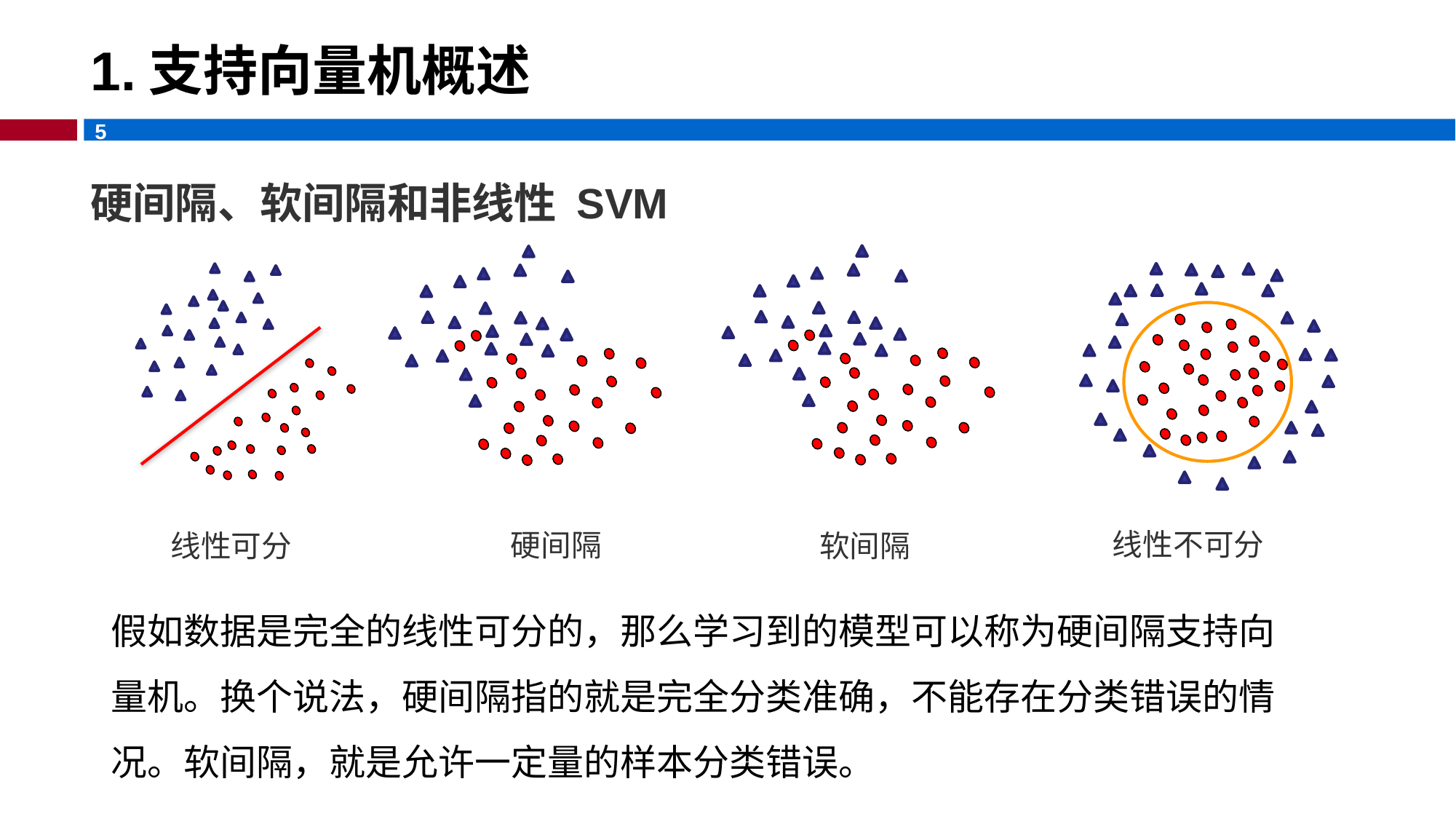

# 1.支持向量机概述
硬间隔、软间隔和非线性 SVM

线性不可分
硬间隔
线性可分
软间隔
假如数据是完全的线性可分的，那么学习到的模型可以称为硬间隔支持向量机。换个说法，硬间隔指的就是完全分类准确，不能存在分类错误的情况。软间隔，就是允许一定量的样本分类错误。